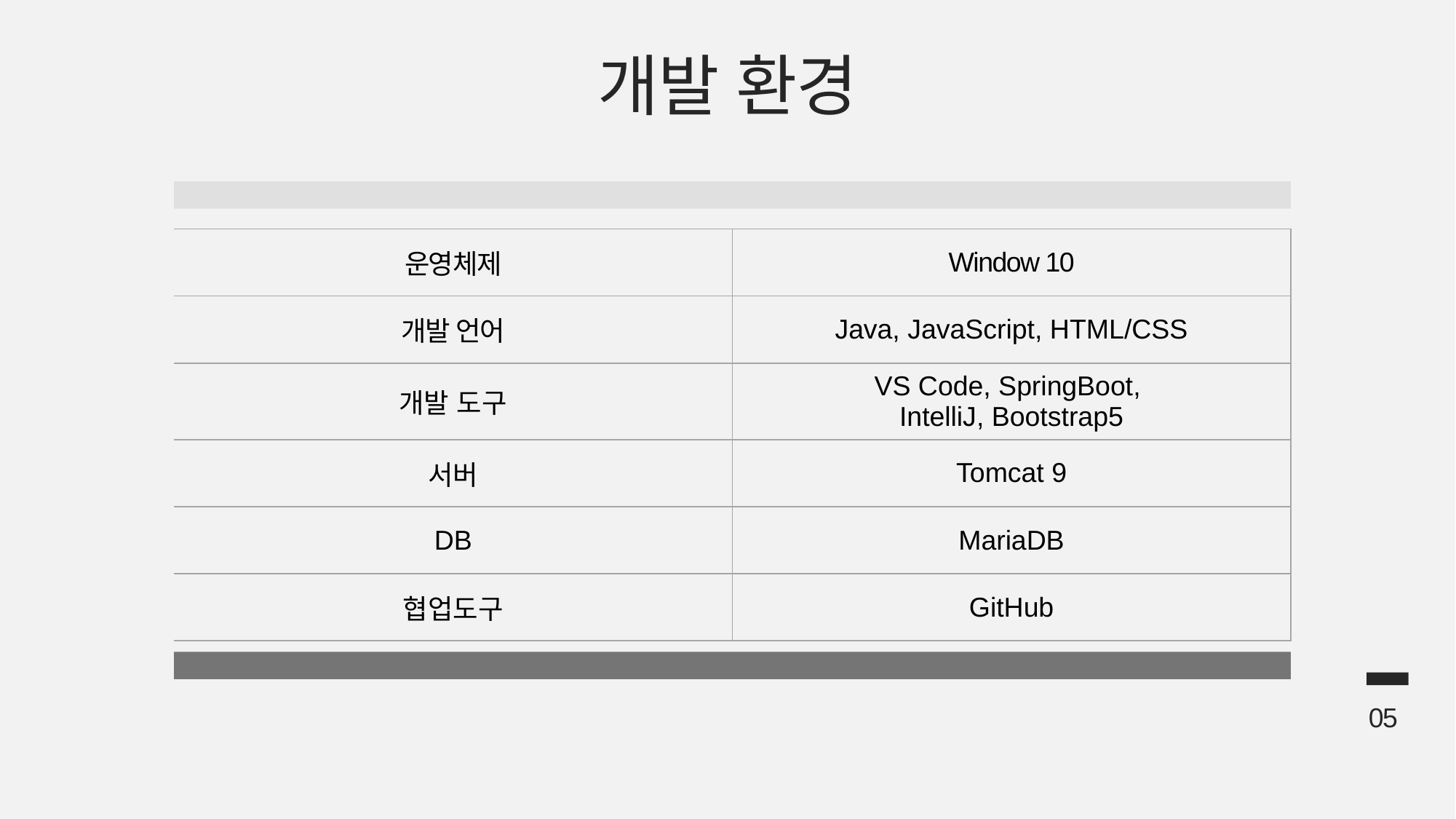

개발 환경

05
| 운영체제 | Window 10 |
| --- | --- |
| 개발 언어 | Java, JavaScript, HTML/CSS |
| 개발 도구 | VS Code, SpringBoot, IntelliJ, Bootstrap5 |
| 서버 | Tomcat 9 |
| DB | MariaDB |
| 협업도구 | GitHub |